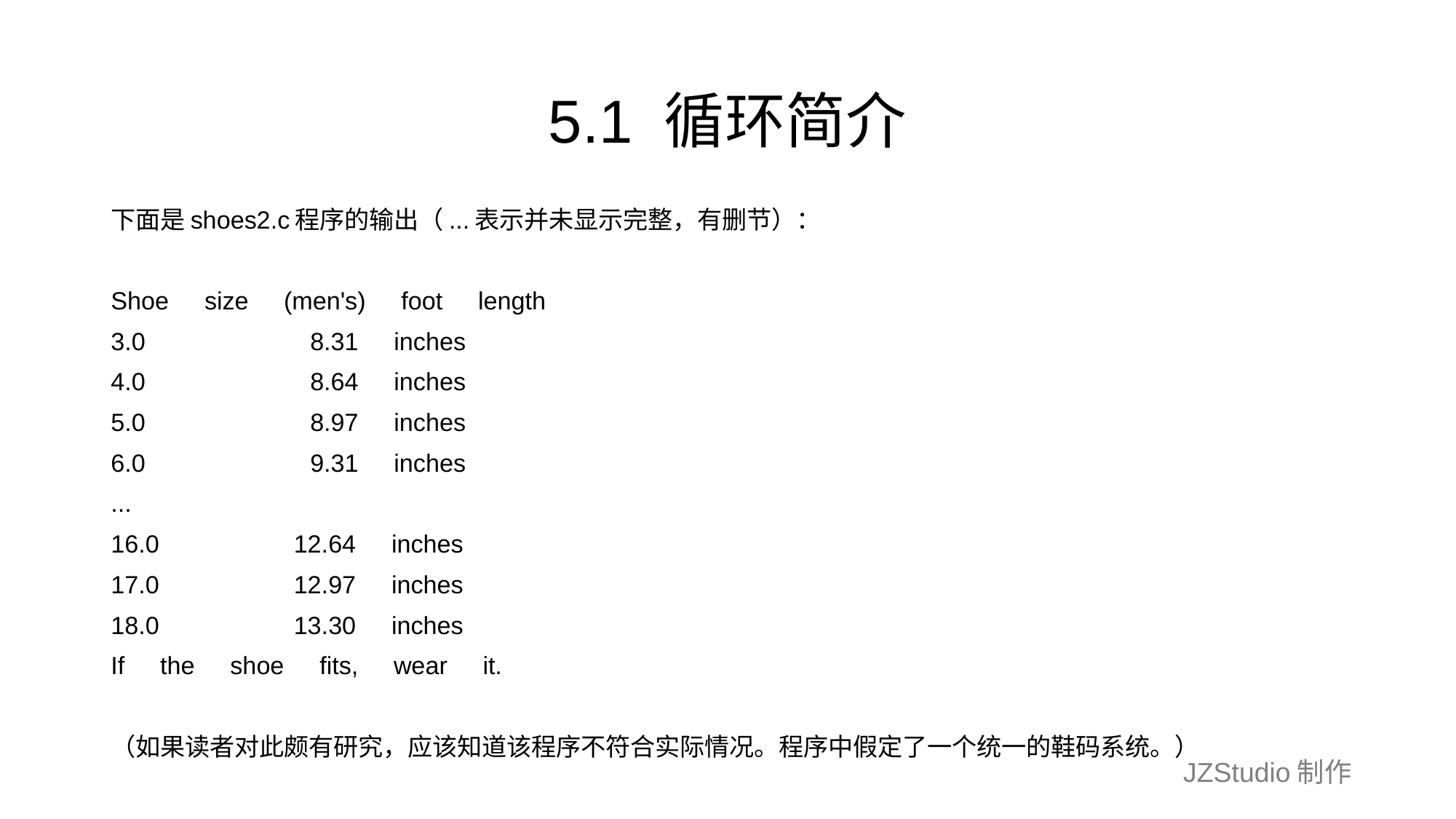

# 5.1 循环简介
下面是shoes2.c程序的输出（...表示并未显示完整，有删节）：

Shoe　size　(men's)　foot　length
3.0　　　　　　 8.31　inches
4.0　　　　　　 8.64　inches
5.0　　　　　　 8.97　inches
6.0　　　　　　 9.31　inches
...
16.0　　　　　12.64　inches
17.0　　　　　12.97　inches
18.0　　　　　13.30　inches
If　the　shoe　fits,　wear　it.

（如果读者对此颇有研究，应该知道该程序不符合实际情况。程序中假定了一个统一的鞋码系统。）